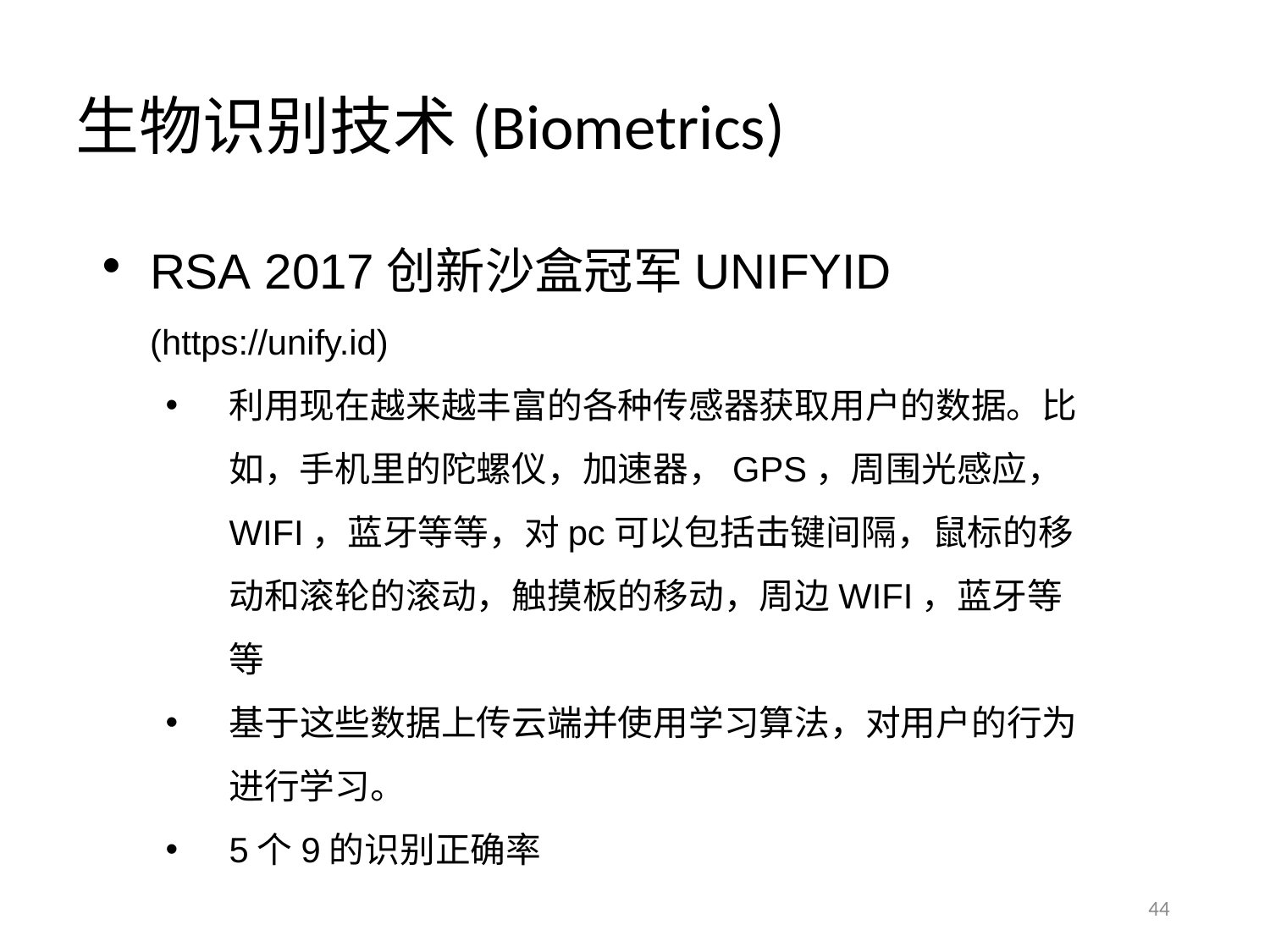

生物识别技术(Biometrics)
RSA 2017创新沙盒冠军UNIFYID (https://unify.id)
利用现在越来越丰富的各种传感器获取用户的数据。比如，手机里的陀螺仪，加速器，GPS，周围光感应，WIFI，蓝牙等等，对pc可以包括击键间隔，鼠标的移动和滚轮的滚动，触摸板的移动，周边WIFI，蓝牙等等
基于这些数据上传云端并使用学习算法，对用户的行为进行学习。
5个9的识别正确率
44